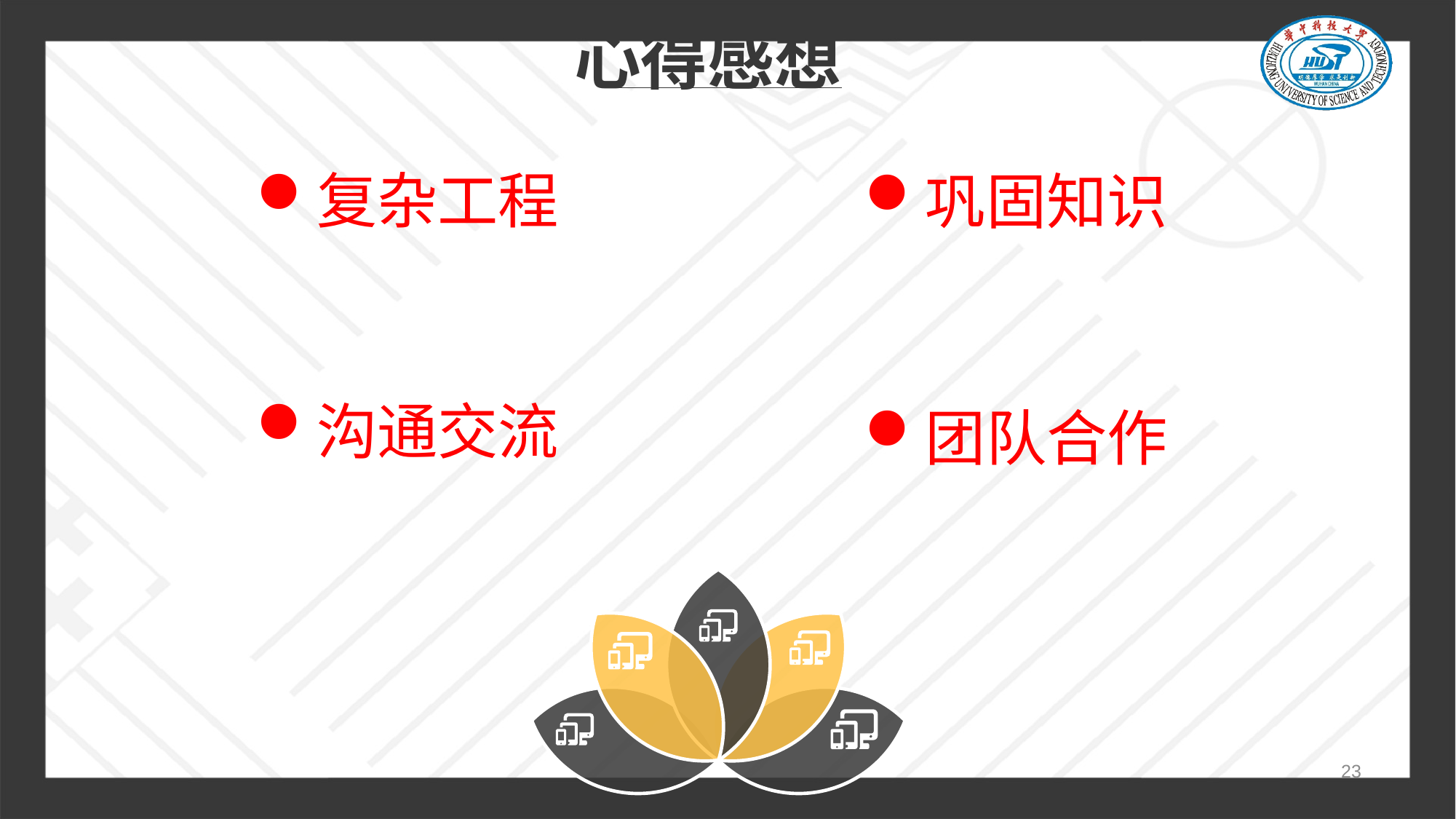

# 心得感想
复杂工程

巩固知识
沟通交流
团队合作

23